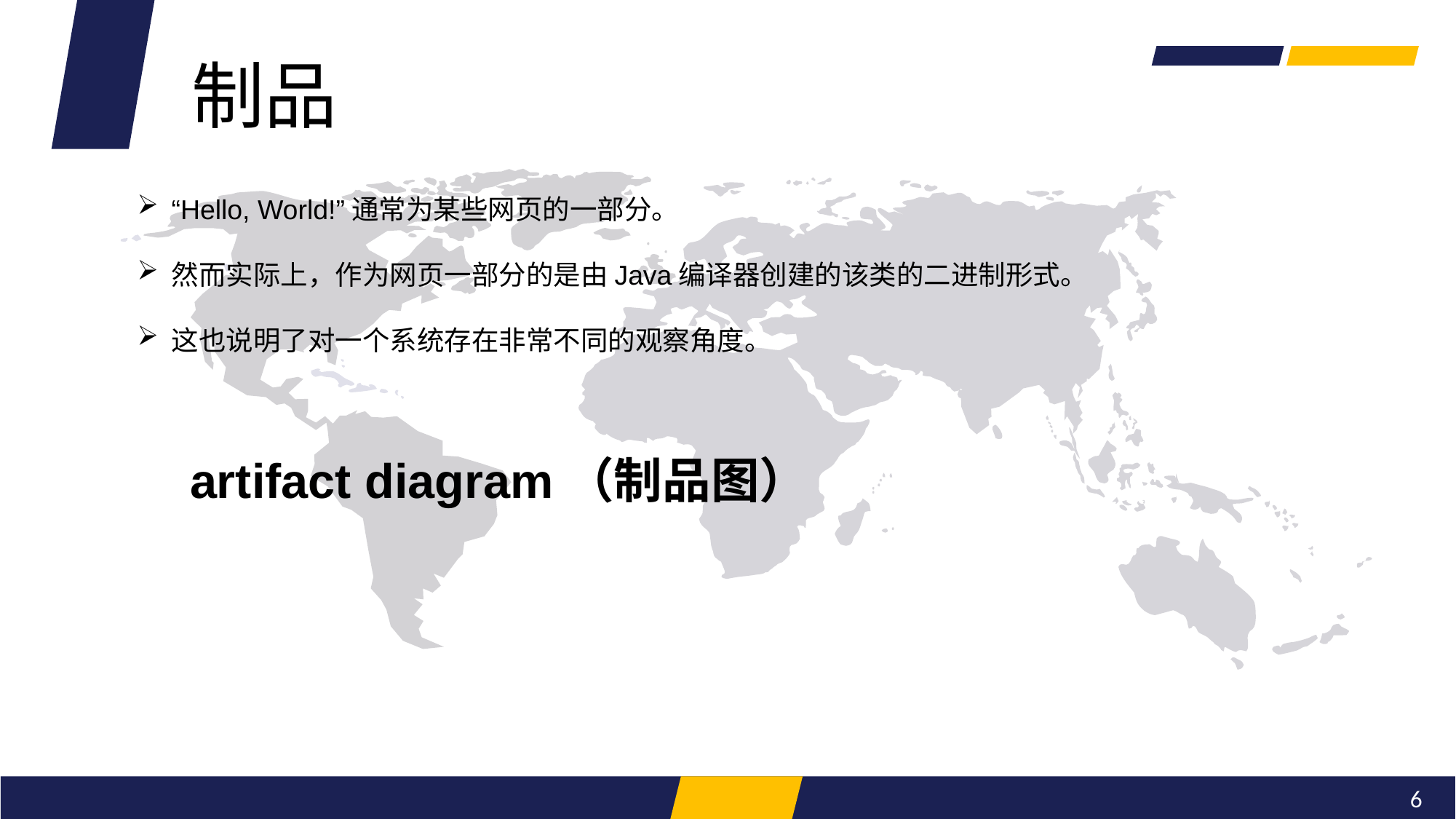

制品

“Hello, World!”通常为某些网页的一部分。

然而实际上，作为网页一部分的是由Java编译器创建的该类的二进制形式。

这也说明了对一个系统存在非常不同的观察角度。

artifact diagram（制品图）
6